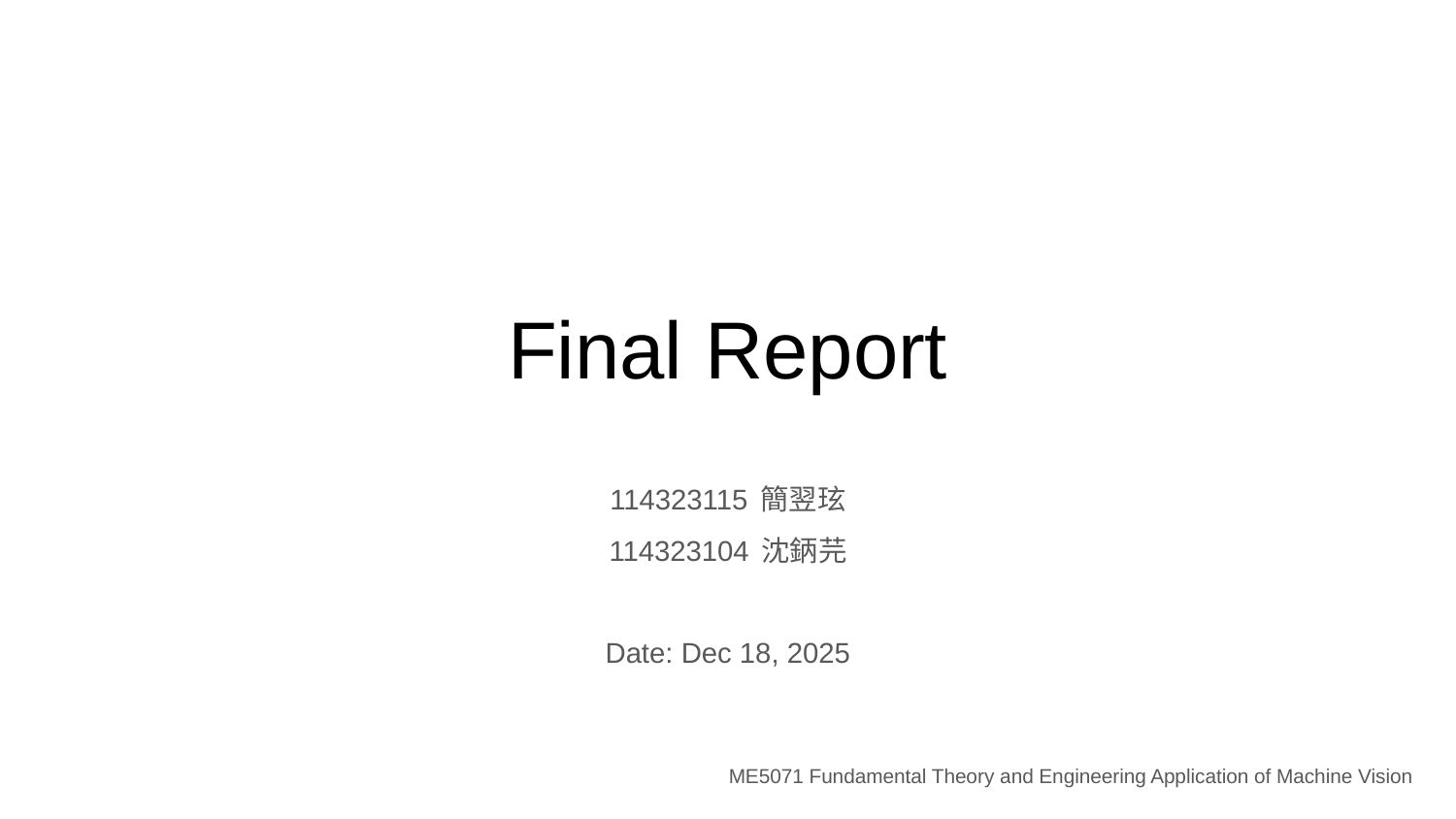

# Final Report
114323115 簡翌玹
114323104 沈鈵芫

Date: Dec 18, 2025
ME5071 Fundamental Theory and Engineering Application of Machine Vision